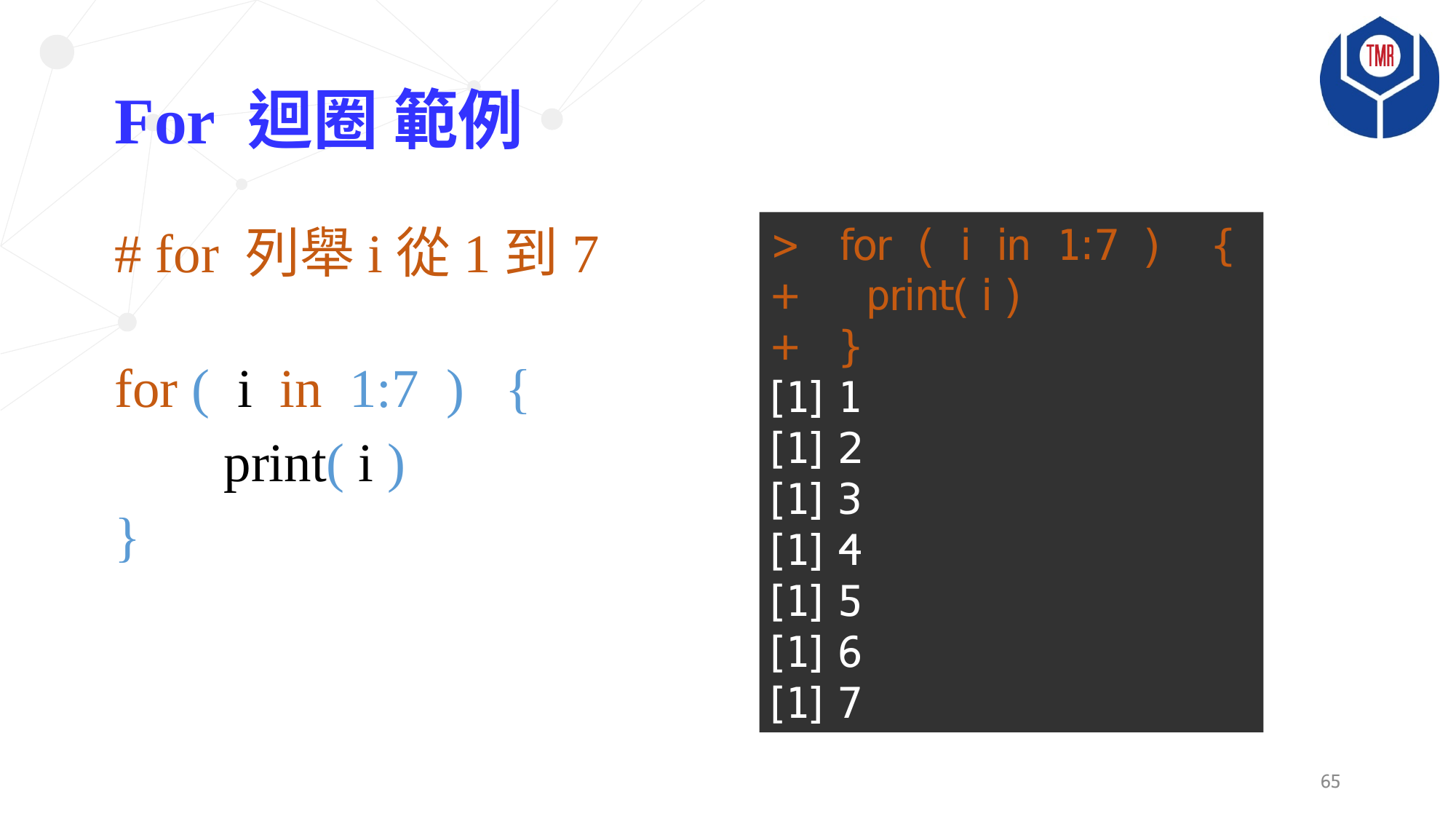

# For 迴圈 範例
>   for  (  i  in  1:7  )    {
+     print( i )
+   }
[1] 1
[1] 2
[1] 3
[1] 4
[1] 5
[1] 6
[1] 7
# for 列舉i從1到7

for (  i  in  1:7  )   {
	print( i )
}

65